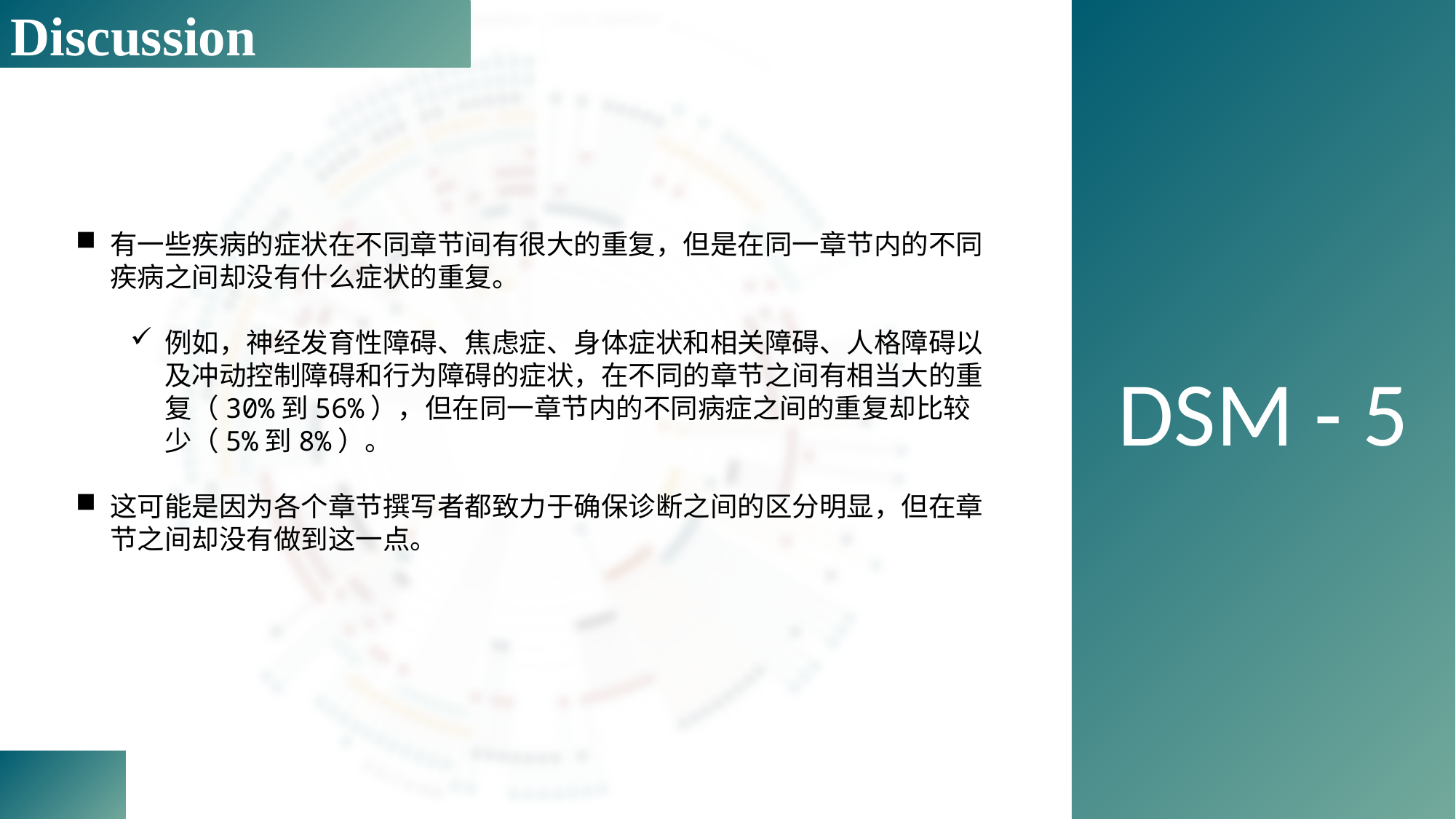

Discussion
DSM - 5
有一些疾病的症状在不同章节间有很大的重复，但是在同一章节内的不同疾病之间却没有什么症状的重复。

例如，神经发育性障碍、焦虑症、身体症状和相关障碍、人格障碍以及冲动控制障碍和行为障碍的症状，在不同的章节之间有相当大的重复（30%到56%），但在同一章节内的不同病症之间的重复却比较少（5%到8%）。

这可能是因为各个章节撰写者都致力于确保诊断之间的区分明显，但在章节之间却没有做到这一点。